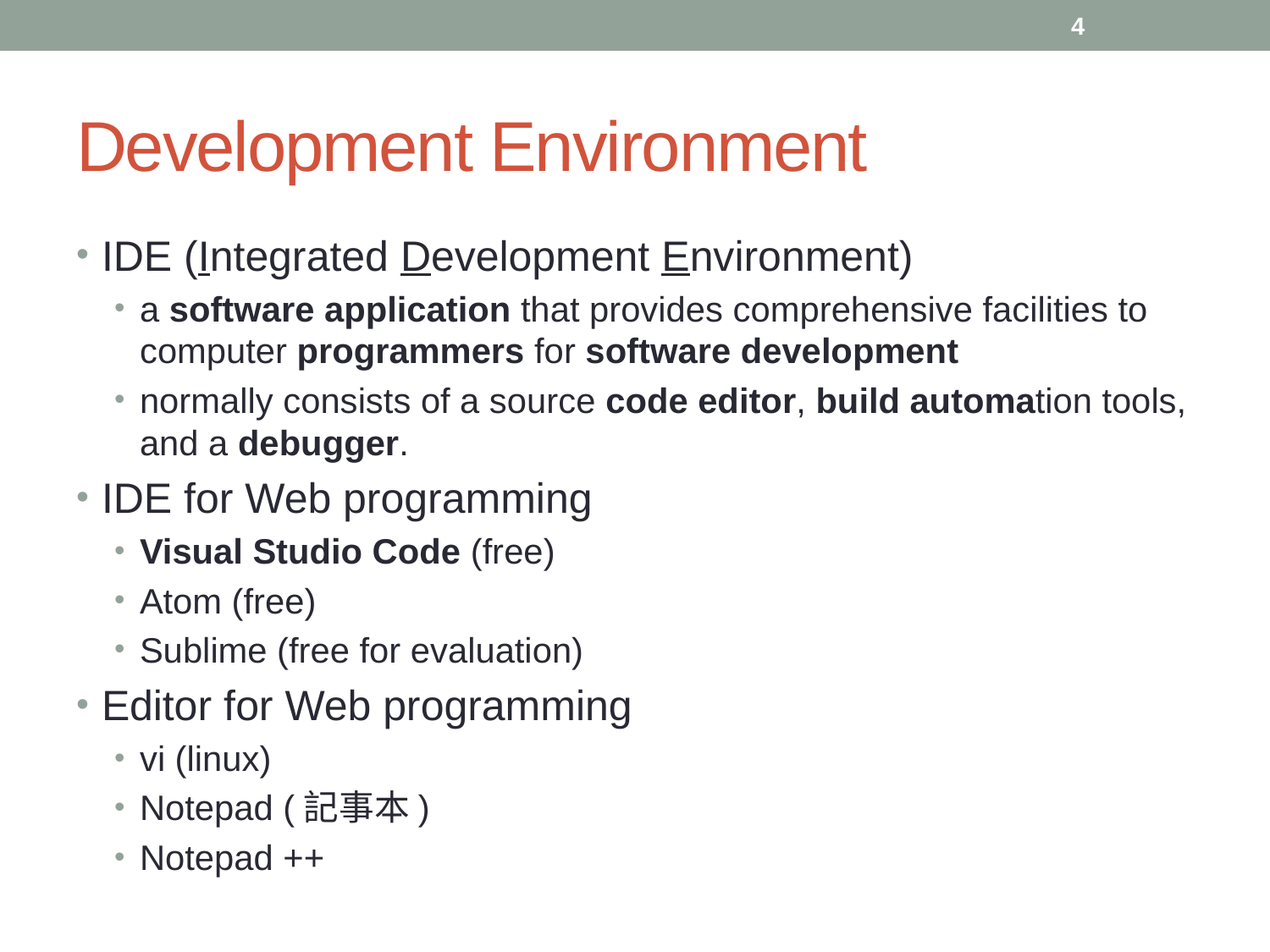

4
# Development Environment
IDE (Integrated Development Environment)
a software application that provides comprehensive facilities to computer programmers for software development
normally consists of a source code editor, build automation tools, and a debugger.
IDE for Web programming
Visual Studio Code (free)
Atom (free)
Sublime (free for evaluation)
Editor for Web programming
vi (linux)
Notepad (記事本)
Notepad ++